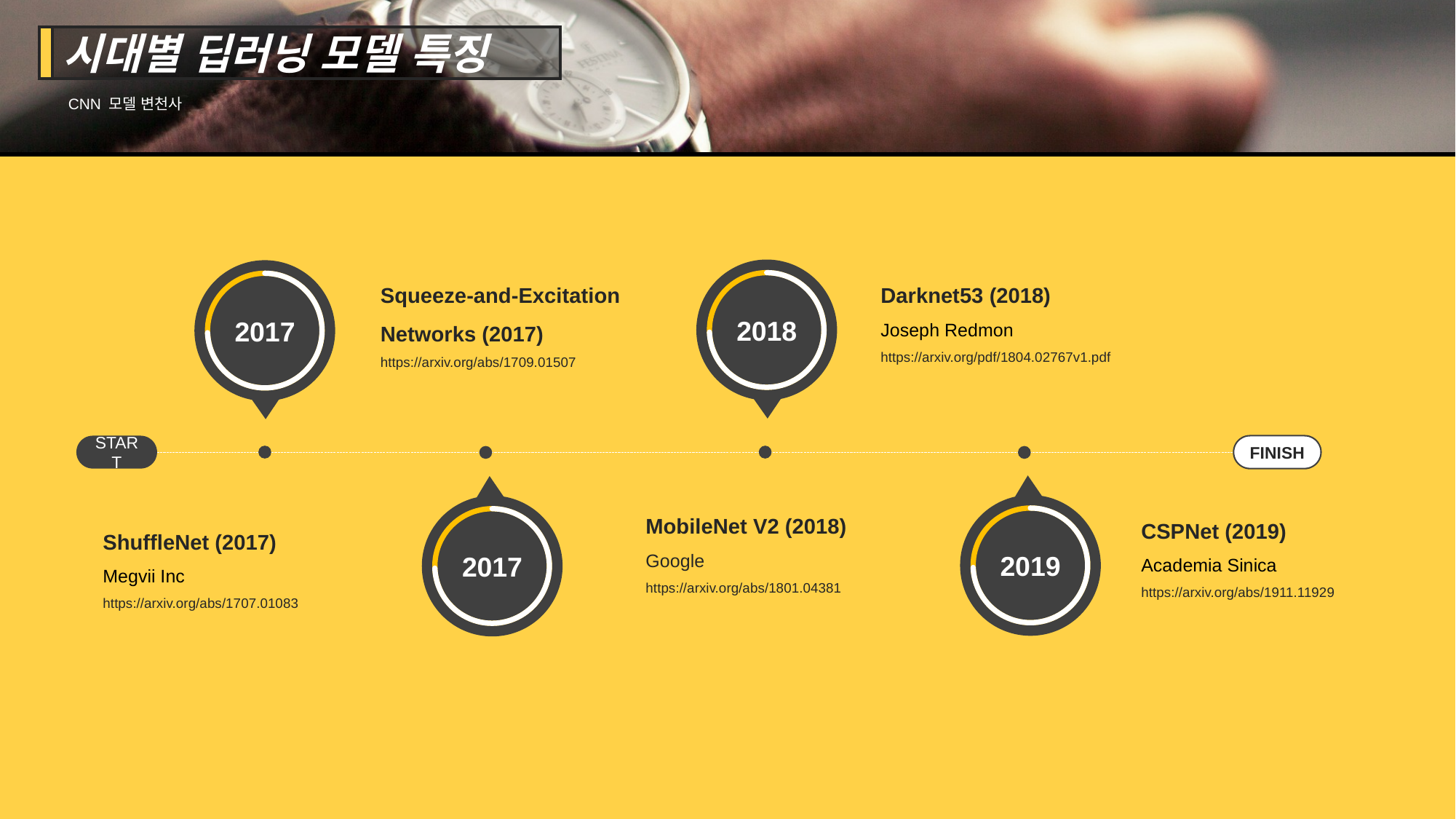

시대별 딥러닝 모델 특징
CNN 모델 변천사
2018

2017

Squeeze-and-Excitation Networks (2017)
https://arxiv.org/abs/1709.01507
Darknet53 (2018)
Joseph Redmon
https://arxiv.org/pdf/1804.02767v1.pdf
FINISH
START

MobileNet V2 (2018)
Google
https://arxiv.org/abs/1801.04381
2019

2017

CSPNet (2019)
Academia Sinica
https://arxiv.org/abs/1911.11929
ShuffleNet (2017)
Megvii Inc
https://arxiv.org/abs/1707.01083